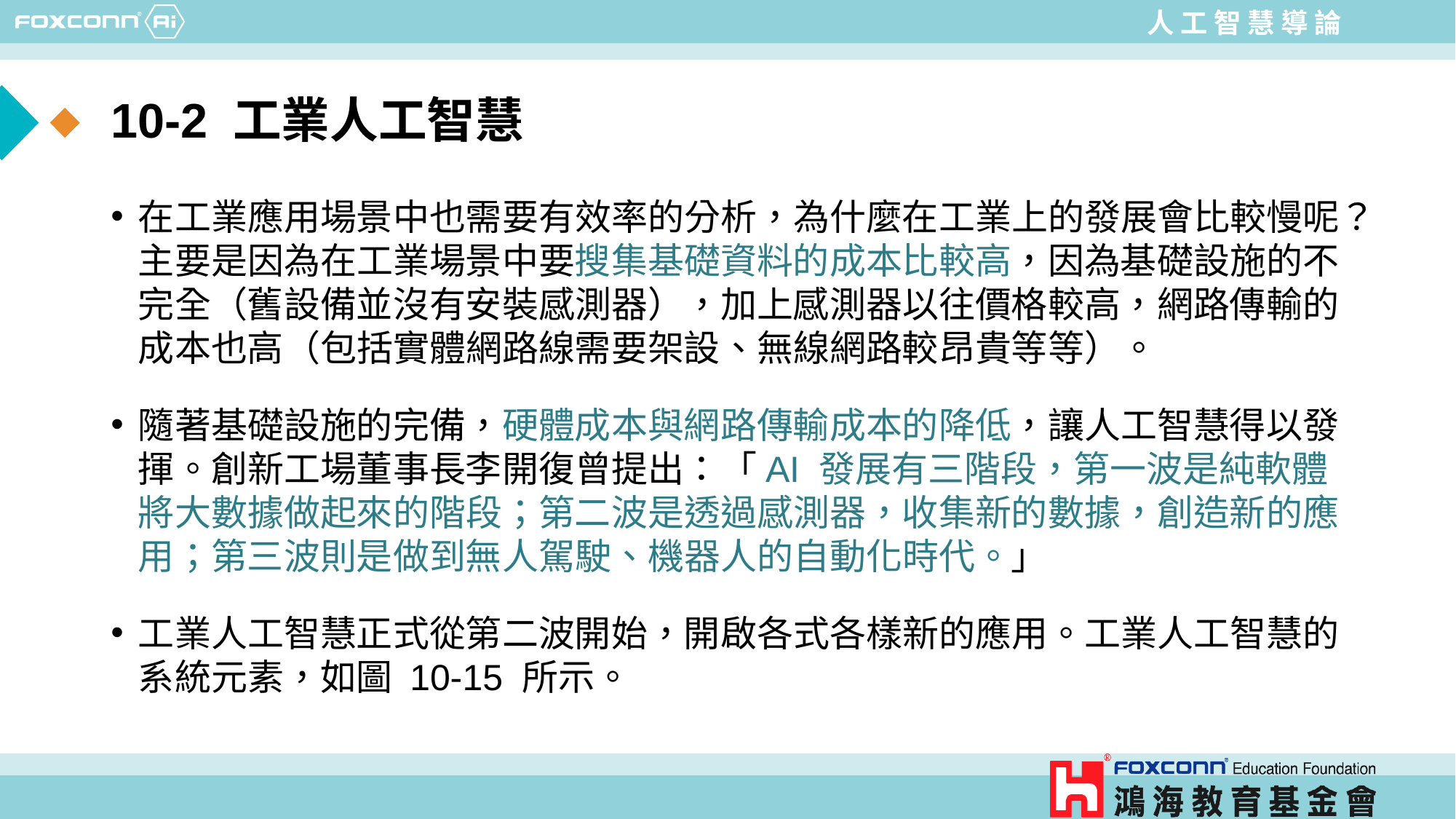

# 10-2 工業人工智慧
在工業應用場景中也需要有效率的分析，為什麼在工業上的發展會比較慢呢？主要是因為在工業場景中要搜集基礎資料的成本比較高，因為基礎設施的不完全（舊設備並沒有安裝感測器），加上感測器以往價格較高，網路傳輸的成本也高（包括實體網路線需要架設、無線網路較昂貴等等）。
隨著基礎設施的完備，硬體成本與網路傳輸成本的降低，讓人工智慧得以發揮。創新工場董事長李開復曾提出：「AI 發展有三階段，第一波是純軟體將大數據做起來的階段；第二波是透過感測器，收集新的數據，創造新的應用；第三波則是做到無人駕駛、機器人的自動化時代。」
工業人工智慧正式從第二波開始，開啟各式各樣新的應用。工業人工智慧的系統元素，如圖 10-15 所示。